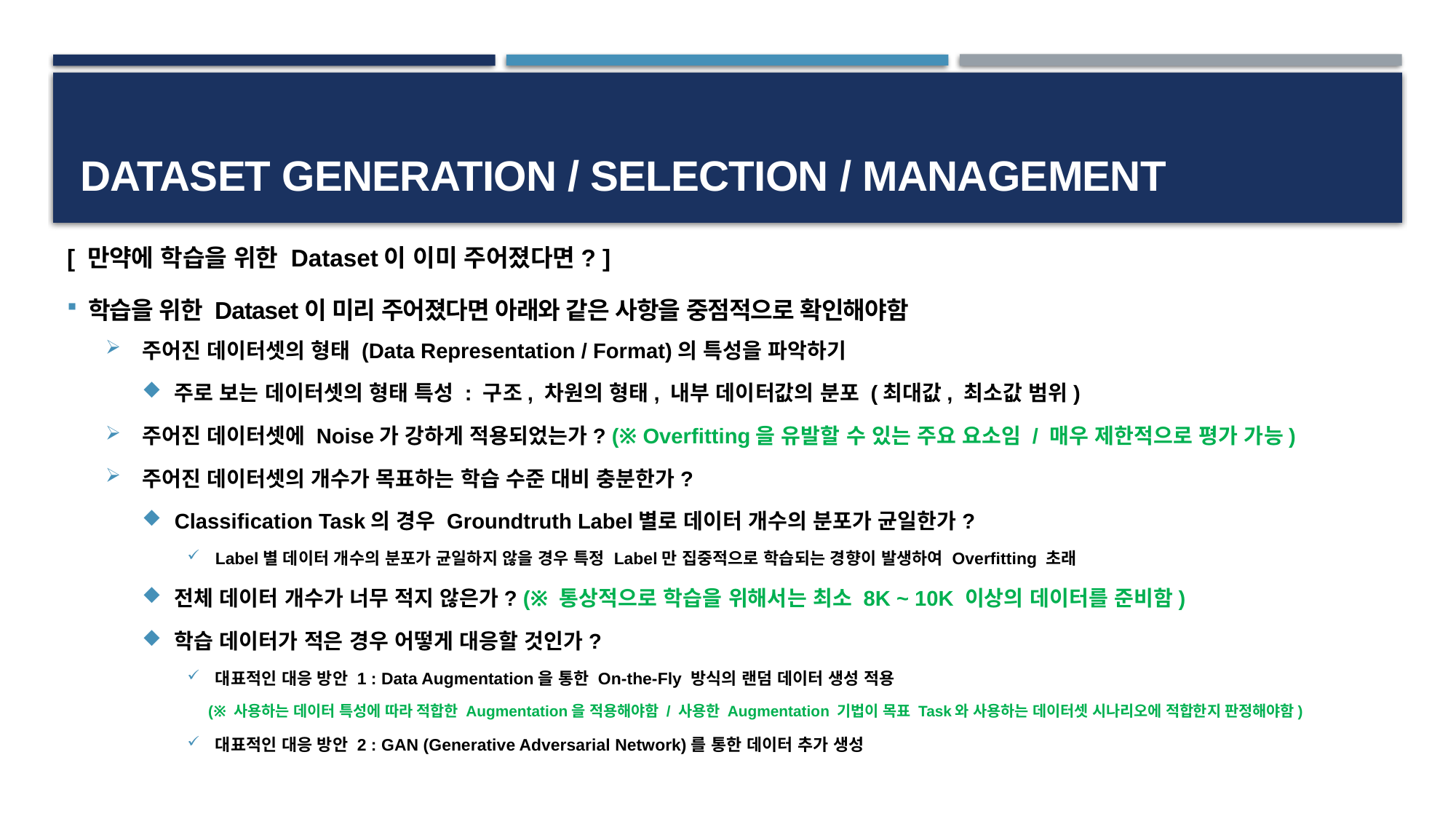

# Dataset Generation / Selection / Management
[ 만약에 학습을 위한 Dataset이 이미 주어졌다면? ]
학습을 위한 Dataset이 미리 주어졌다면 아래와 같은 사항을 중점적으로 확인해야함
주어진 데이터셋의 형태 (Data Representation / Format)의 특성을 파악하기
주로 보는 데이터셋의 형태 특성 : 구조, 차원의 형태, 내부 데이터값의 분포 (최대값, 최소값 범위)
주어진 데이터셋에 Noise가 강하게 적용되었는가? (※ Overfitting을 유발할 수 있는 주요 요소임 / 매우 제한적으로 평가 가능)
주어진 데이터셋의 개수가 목표하는 학습 수준 대비 충분한가?
Classification Task의 경우 Groundtruth Label별로 데이터 개수의 분포가 균일한가?
Label별 데이터 개수의 분포가 균일하지 않을 경우 특정 Label만 집중적으로 학습되는 경향이 발생하여 Overfitting 초래
전체 데이터 개수가 너무 적지 않은가? (※ 통상적으로 학습을 위해서는 최소 8K ~ 10K 이상의 데이터를 준비함)
학습 데이터가 적은 경우 어떻게 대응할 것인가?
대표적인 대응 방안 1 : Data Augmentation을 통한 On-the-Fly 방식의 랜덤 데이터 생성 적용
     (※ 사용하는 데이터 특성에 따라 적합한 Augmentation을 적용해야함 / 사용한 Augmentation 기법이 목표 Task와 사용하는 데이터셋 시나리오에 적합한지 판정해야함)
대표적인 대응 방안 2 : GAN (Generative Adversarial Network)를 통한 데이터 추가 생성